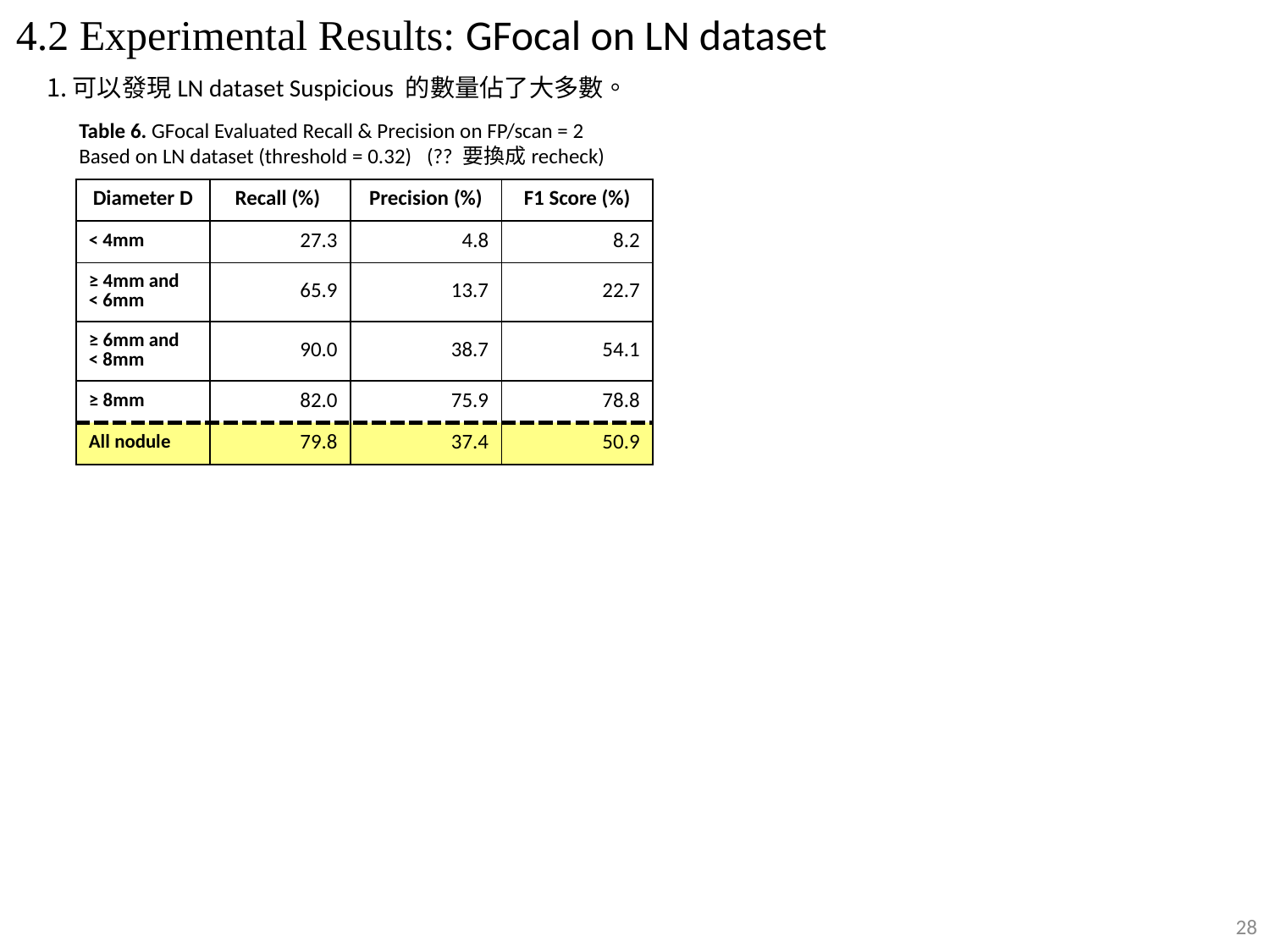

4.2 Experimental Results: GFocal on LN dataset
可以發現LN dataset Suspicious 的數量佔了大多數。
Table 6. GFocal Evaluated Recall & Precision on FP/scan = 2
Based on LN dataset (threshold = 0.32)   (?? 要換成recheck)
| Diameter D | Recall (%) | Precision (%) | F1 Score (%) |
| --- | --- | --- | --- |
| < 4mm | 27.3 | 4.8 | 8.2 |
| ≥ 4mm and < 6mm | 65.9 | 13.7 | 22.7 |
| ≥ 6mm and < 8mm | 90.0 | 38.7 | 54.1 |
| ≥ 8mm | 82.0 | 75.9 | 78.8 |
| All nodule | 79.8 | 37.4 | 50.9 |
28